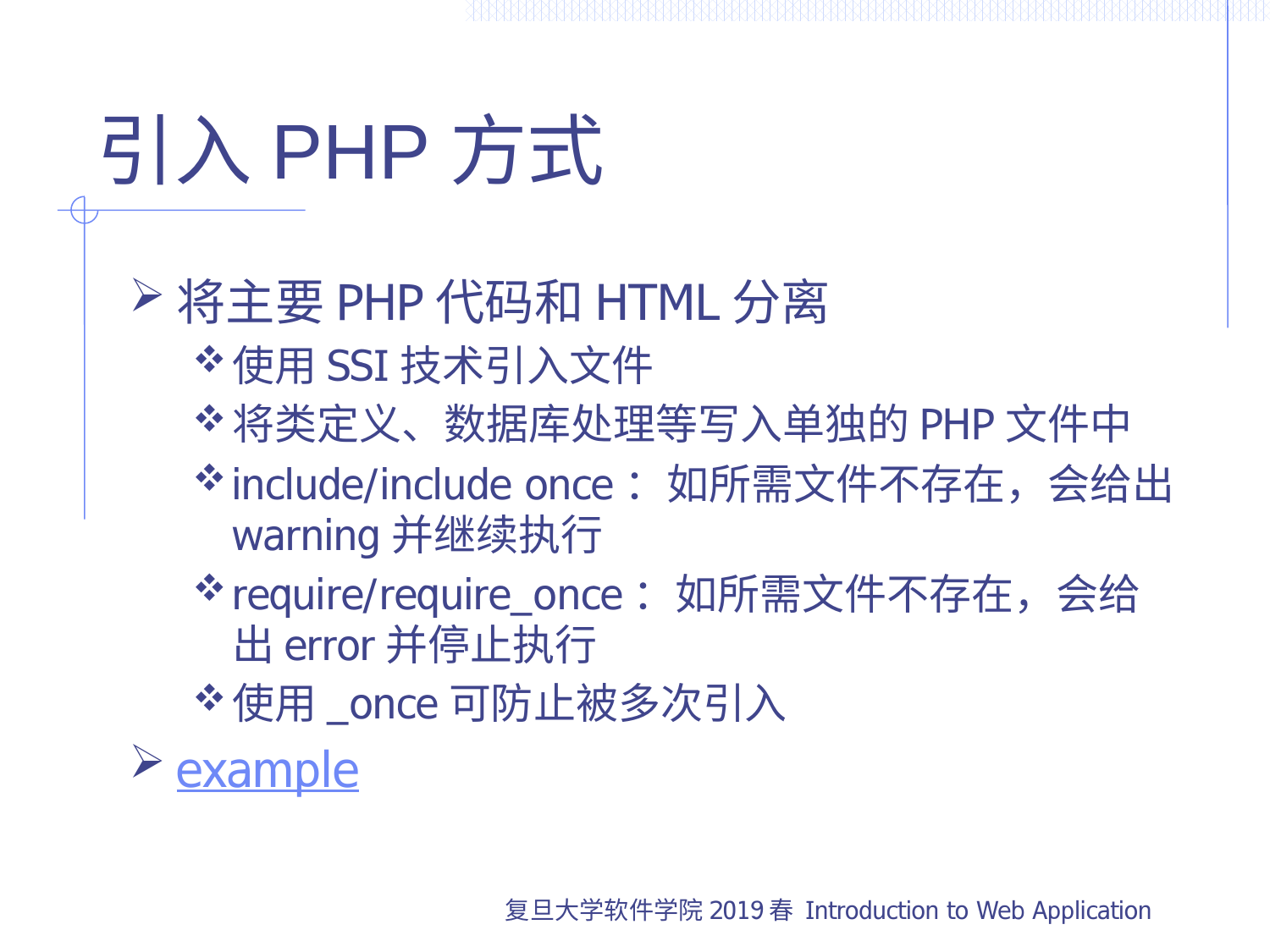

# 引入PHP方式
将主要PHP代码和HTML分离
使用SSI技术引入文件
将类定义、数据库处理等写入单独的PHP文件中
include/include once：如所需文件不存在，会给出warning并继续执行
require/require_once：如所需文件不存在，会给出error并停止执行
使用_once可防止被多次引入
example